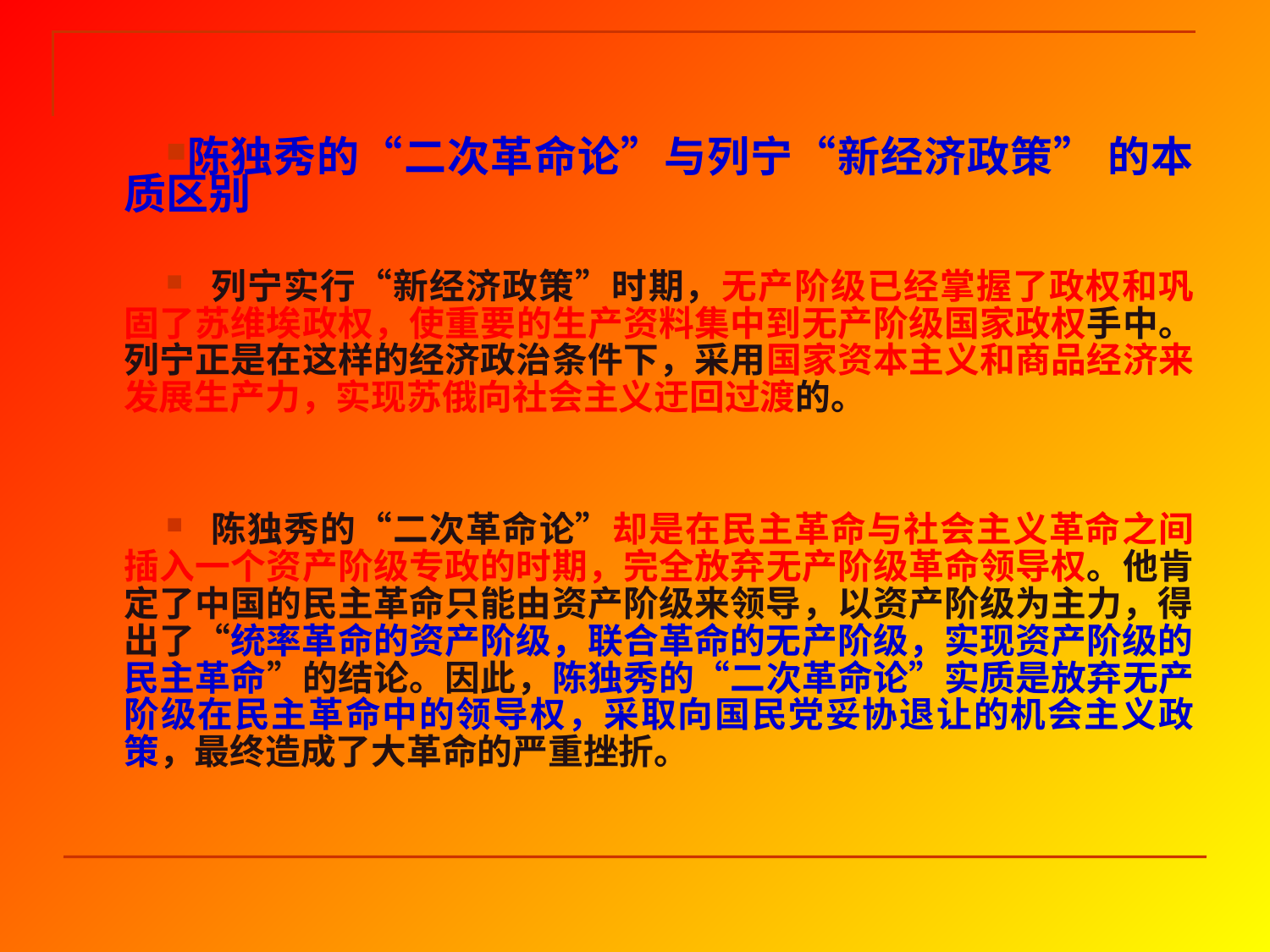

陈独秀的“二次革命论”与列宁“新经济政策” 的本质区别

  列宁实行“新经济政策”时期，无产阶级已经掌握了政权和巩固了苏维埃政权，使重要的生产资料集中到无产阶级国家政权手中。列宁正是在这样的经济政治条件下，采用国家资本主义和商品经济来发展生产力，实现苏俄向社会主义迂回过渡的。

  陈独秀的“二次革命论”却是在民主革命与社会主义革命之间插入一个资产阶级专政的时期，完全放弃无产阶级革命领导权。他肯定了中国的民主革命只能由资产阶级来领导，以资产阶级为主力，得出了“统率革命的资产阶级，联合革命的无产阶级，实现资产阶级的民主革命”的结论。因此，陈独秀的“二次革命论”实质是放弃无产阶级在民主革命中的领导权，采取向国民党妥协退让的机会主义政策，最终造成了大革命的严重挫折。